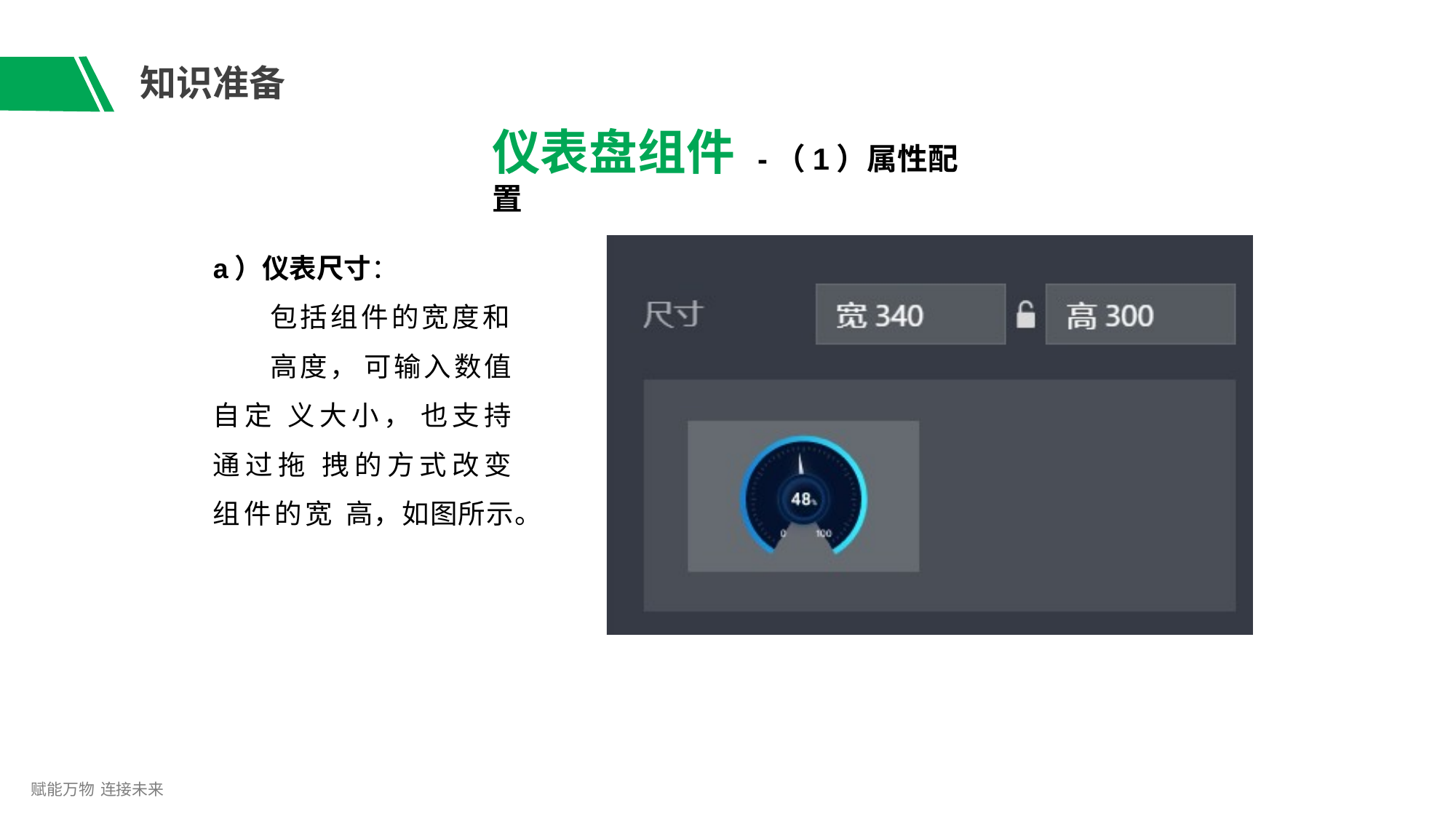

# 知识准备
仪表盘组件 -（1）属性配置

a）仪表尺寸：
包括组件的宽度和
高度， 可输入数值自定 义大小， 也支持通过拖 拽的方式改变组件的宽 高，如图所示。
赋能万物 连接未来